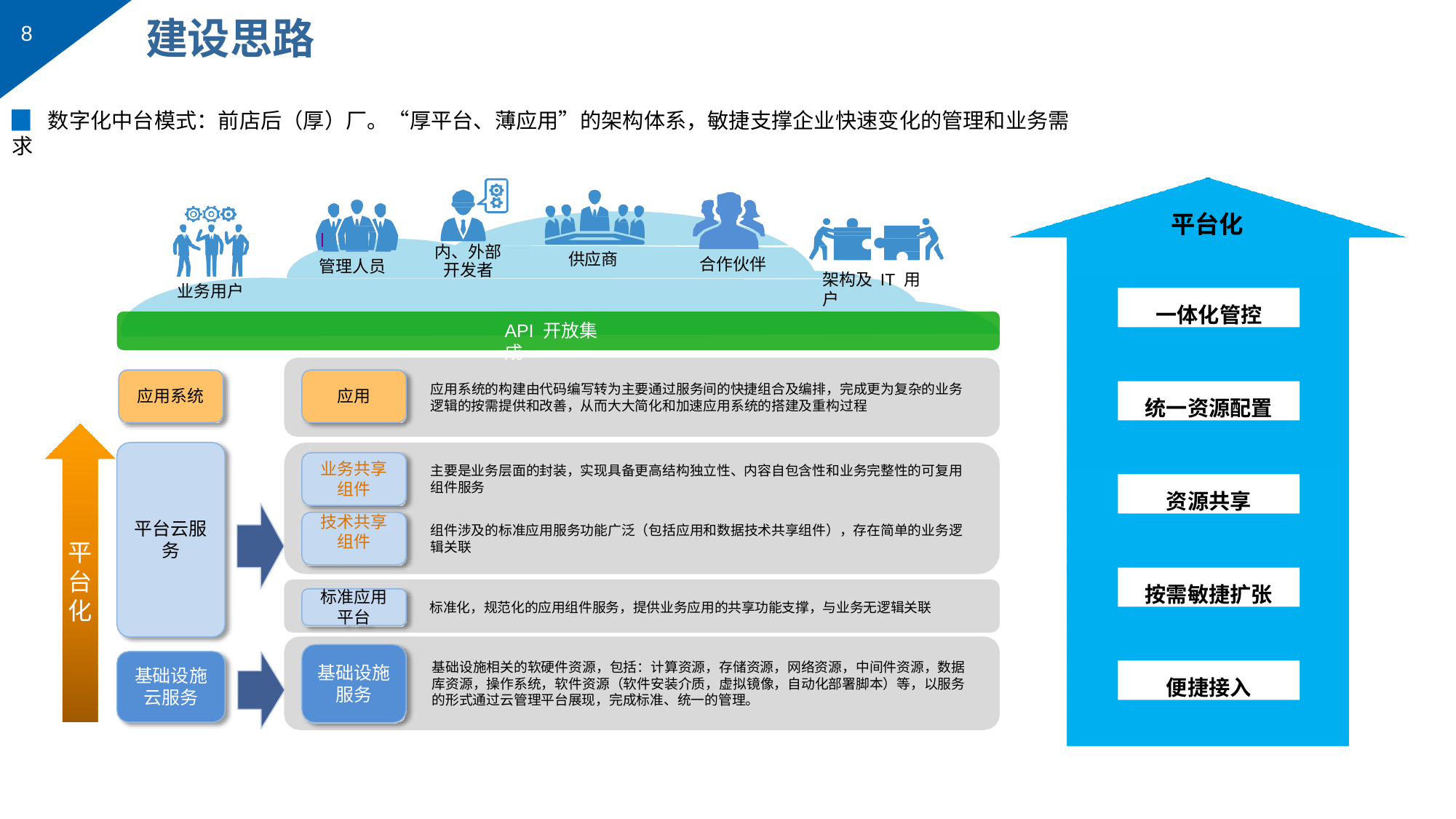

# 建设思路
8
▉	数字化中台模式：前店后（厚）厂。“厚平台、薄应用”的架构体系，敏捷支撑企业快速变化的管理和业务需求

平台化

内、外部 开发者

供应商
合作伙伴
管理人员
架构及 IT 用户
业务用户
一体化管控

API 开放集成

应用系统的构建由代码编写转为主要通过服务间的快捷组合及编排，完成更为复杂的业务 逻辑的按需提供和改善，从而大大简化和加速应用系统的搭建及重构过程
统一资源配置
应用系统
应用

业务共享 组件

技术共享 组件
主要是业务层面的封装，实现具备更高结构独立性、内容自包含性和业务完整性的可复用 组件服务
资源共享

平台云服 务
组件涉及的标准应用服务功能广泛（包括应用和数据技术共享组件），存在简单的业务逻 辑关联
平 台 化
按需敏捷扩张

标准应用 平台

标准化，规范化的应用组件服务，提供业务应用的共享功能支撑，与业务无逻辑关联

基础设施相关的软硬件资源，包括：计算资源，存储资源，网络资源，中间件资源，数据 库资源，操作系统，软件资源（软件安装介质，虚拟镜像，自动化部署脚本）等，以服务 的形式通过云管理平台展现，完成标准、统一的管理。
基础设施 服务
便捷接入
基础设施 云服务